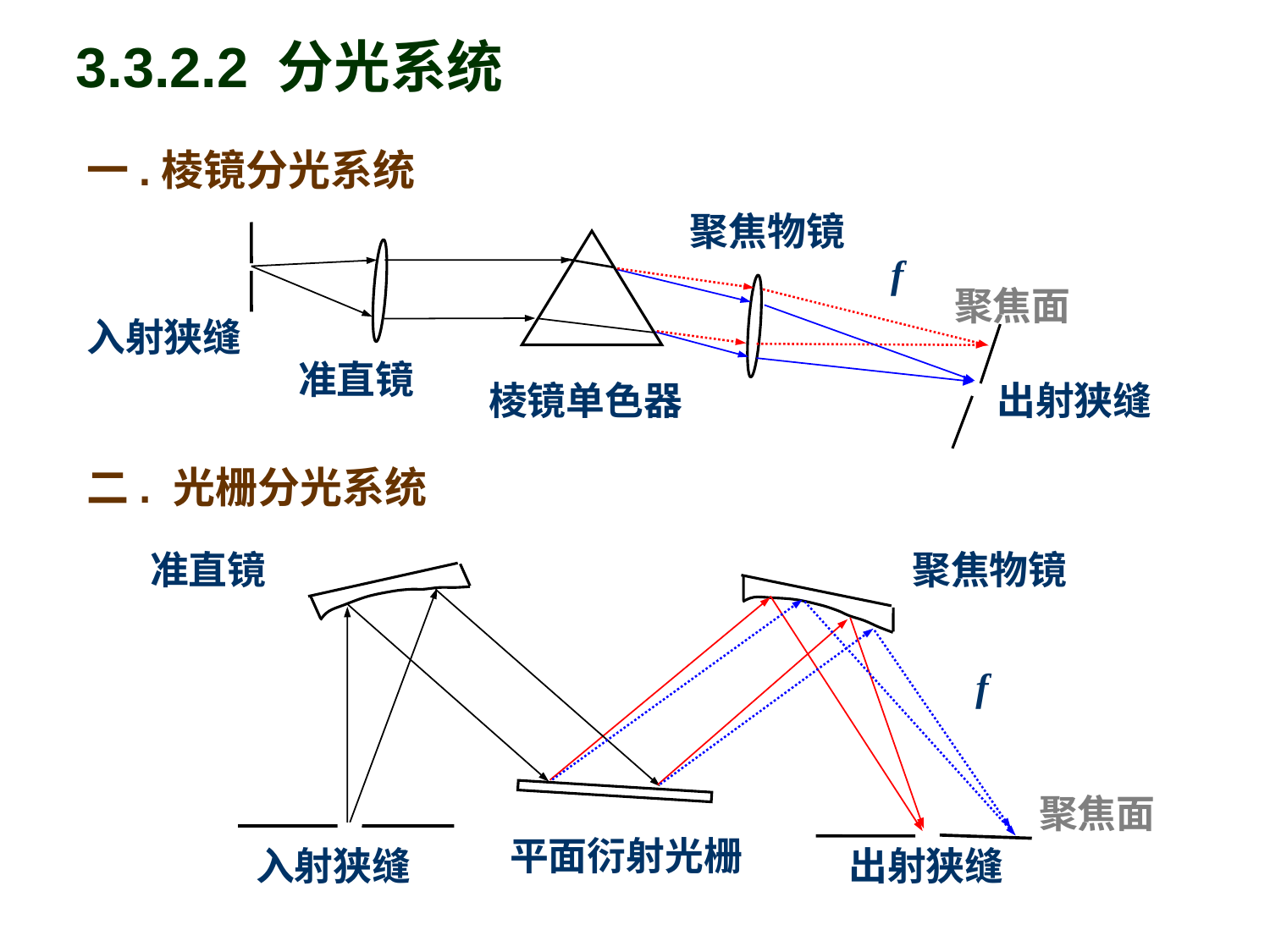

3.3.2.2 分光系统
一.棱镜分光系统
聚焦物镜

f
聚焦面
入射狭缝
准直镜
棱镜单色器
出射狭缝
二. 光栅分光系统
准直镜
聚焦物镜

f
聚焦面
平面衍射光栅
入射狭缝
出射狭缝